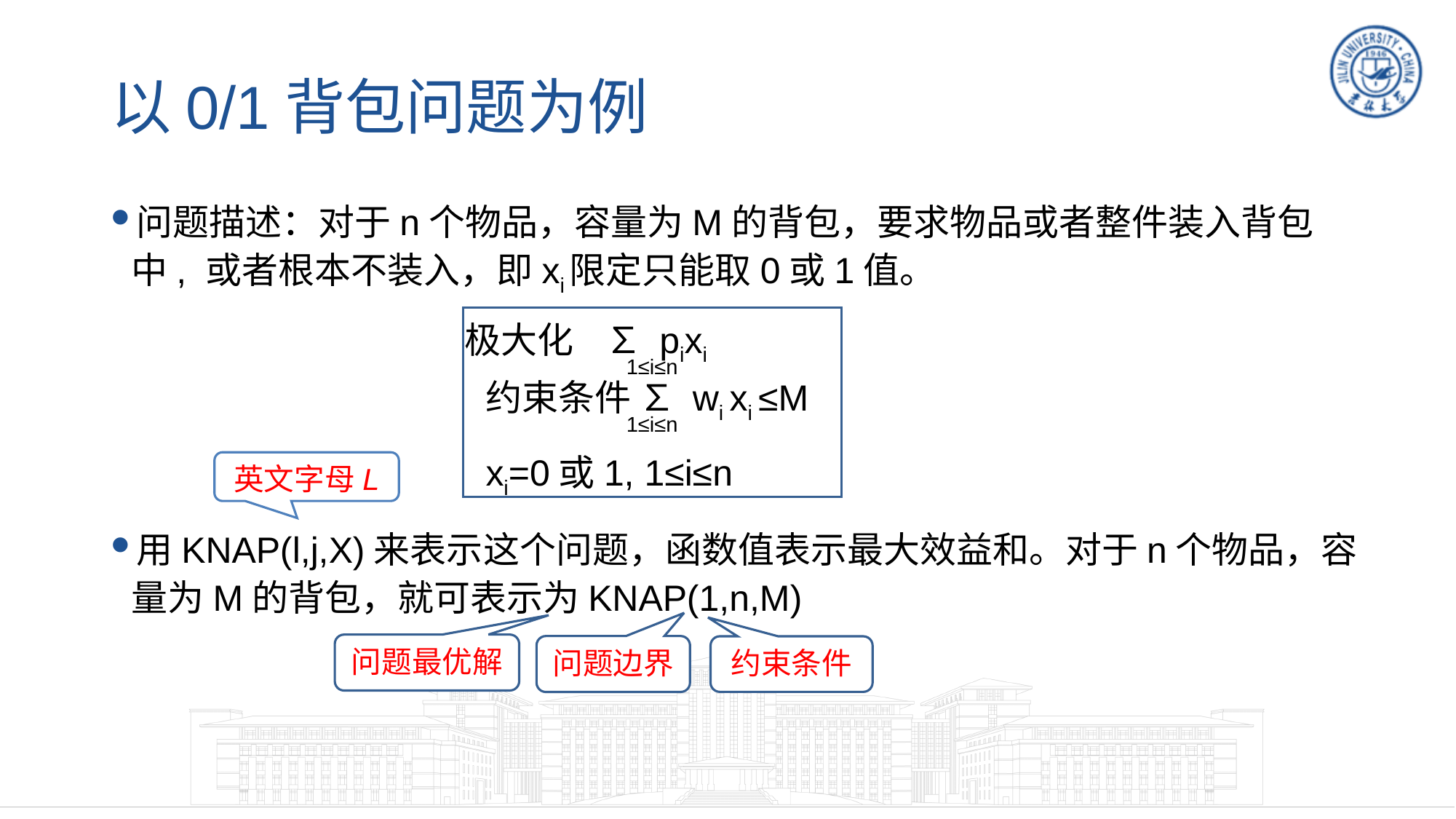

# 以0/1背包问题为例
问题描述：对于n个物品，容量为M的背包，要求物品或者整件装入背包中, 或者根本不装入，即xi限定只能取0或1值。

   极大化    ∑ pixi
约束条件 ∑ wi xi ≤M

xi=0或1, 1≤i≤n
1≤i≤n
1≤i≤n
英文字母L
用KNAP(l,j,X)来表示这个问题，函数值表示最大效益和。对于n个物品，容量为M的背包，就可表示为KNAP(1,n,M)
问题最优解
问题边界
约束条件
7